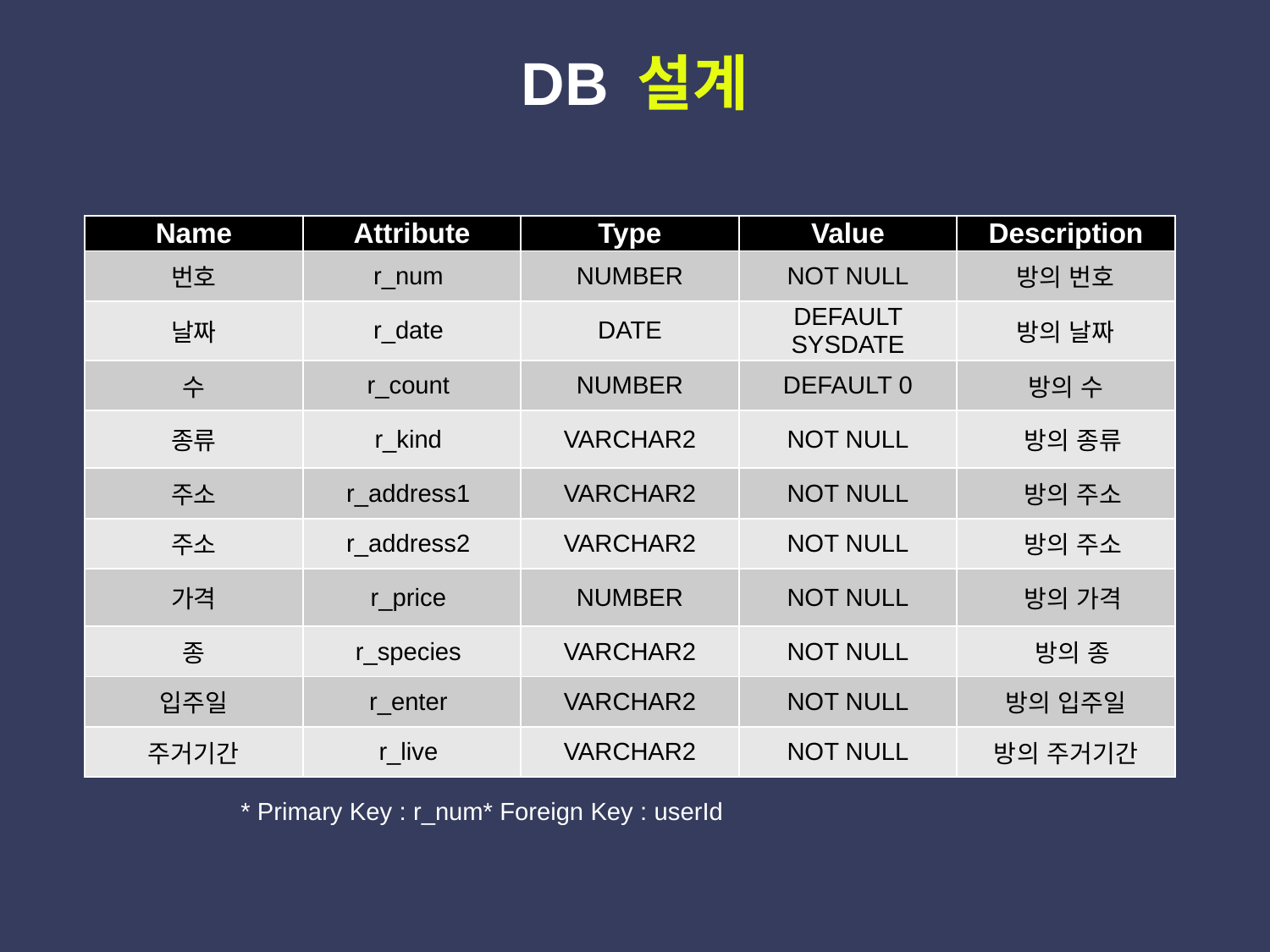

DB 설계
    Room Table : 방의 정보를 저장할 테이블
| Name | Attribute | Type | Value | Description |
| --- | --- | --- | --- | --- |
| 번호 | r\_num | NUMBER | NOT NULL | 방의 번호 |
| 날짜 | r\_date | DATE | DEFAULT SYSDATE | 방의 날짜 |
| 수 | r\_count | NUMBER | DEFAULT 0 | 방의 수 |
| 종류 | r\_kind | VARCHAR2 | NOT NULL | 방의 종류 |
| 주소 | r\_address1 | VARCHAR2 | NOT NULL | 방의 주소 |
| 주소 | r\_address2 | VARCHAR2 | NOT NULL | 방의 주소 |
| 가격 | r\_price | NUMBER | NOT NULL | 방의 가격 |
| 종 | r\_species | VARCHAR2 | NOT NULL | 방의 종 |
| 입주일 | r\_enter | VARCHAR2 | NOT NULL | 방의 입주일 |
| 주거기간 | r\_live | VARCHAR2 | NOT NULL | 방의 주거기간 |
* Primary Key : r_num* Foreign Key : userId